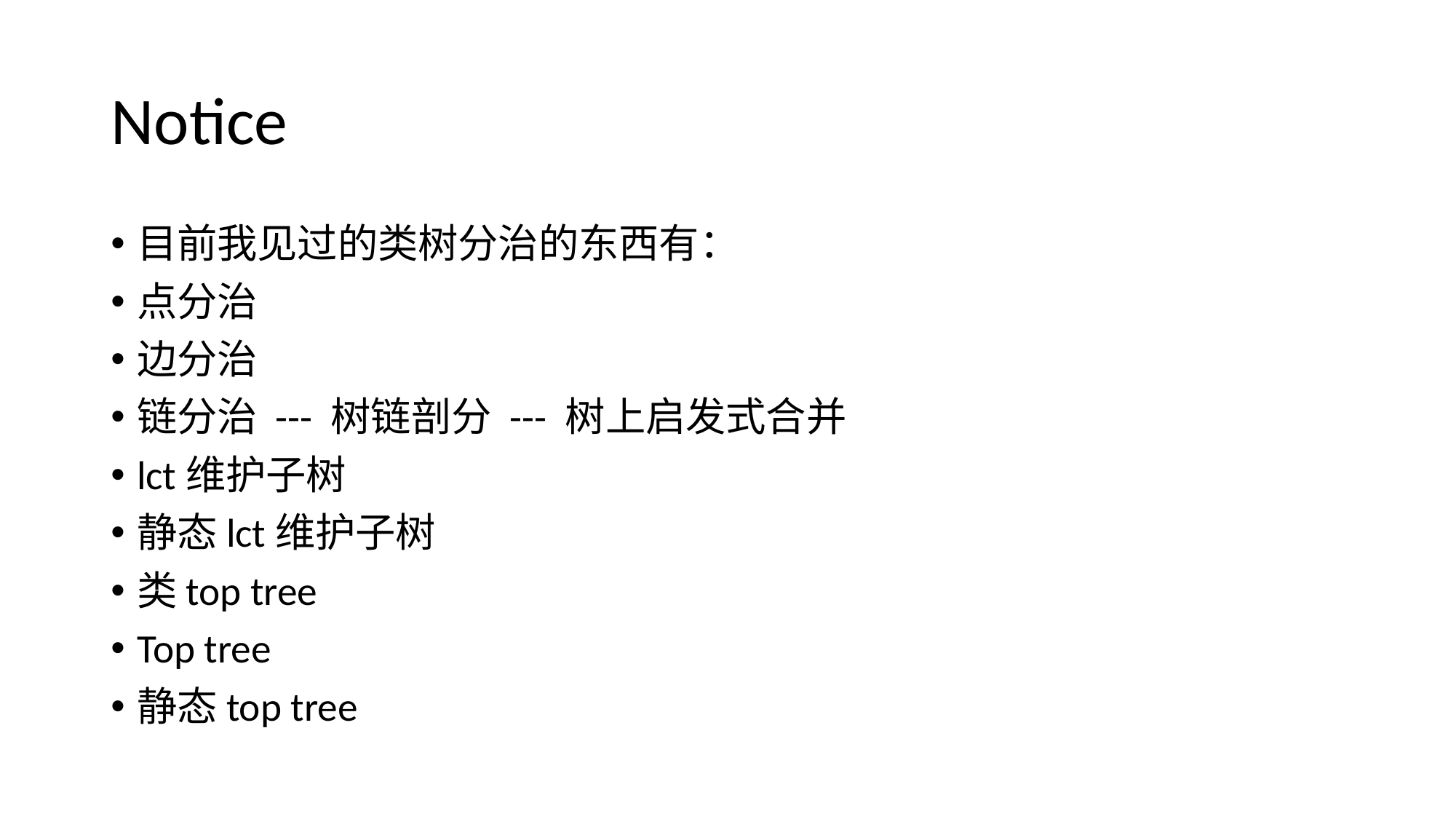

# Notice
目前我见过的类树分治的东西有：
点分治
边分治
链分治 --- 树链剖分 --- 树上启发式合并
lct维护子树
静态lct维护子树
类top tree
Top tree
静态top tree